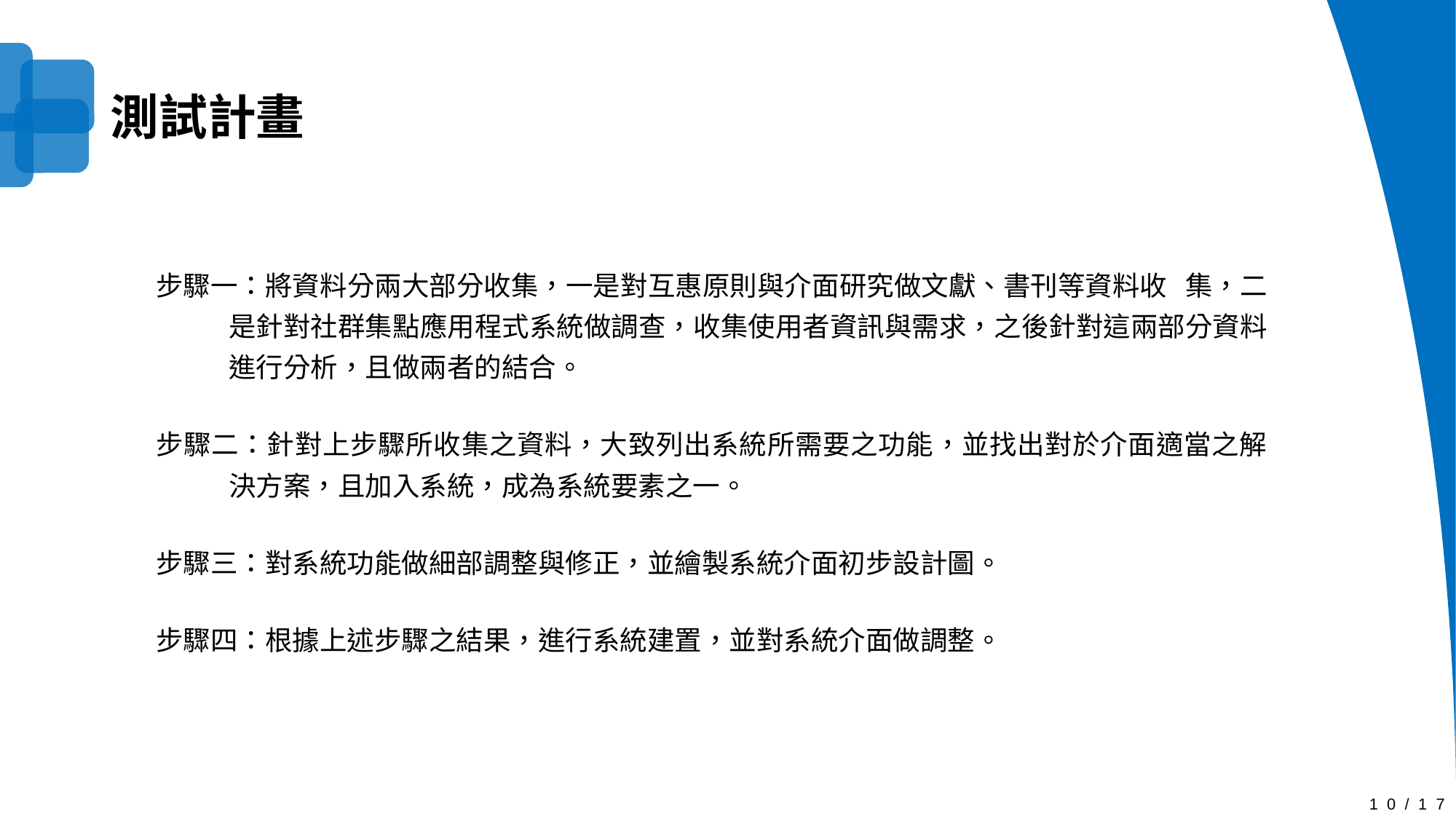

測試計畫
步驟一：將資料分兩大部分收集，一是對互惠原則與介面研究做文獻、書刊等資料收   集，二是針對社群集點應用程式系統做調查，收集使用者資訊與需求，之後針對這兩部分資料進行分析，且做兩者的結合。
步驟二：針對上步驟所收集之資料，大致列出系統所需要之功能，並找出對於介面適當之解決方案，且加入系統，成為系統要素之一。
步驟三：對系統功能做細部調整與修正，並繪製系統介面初步設計圖。
步驟四：根據上述步驟之結果，進行系統建置，並對系統介面做調整。
10/17